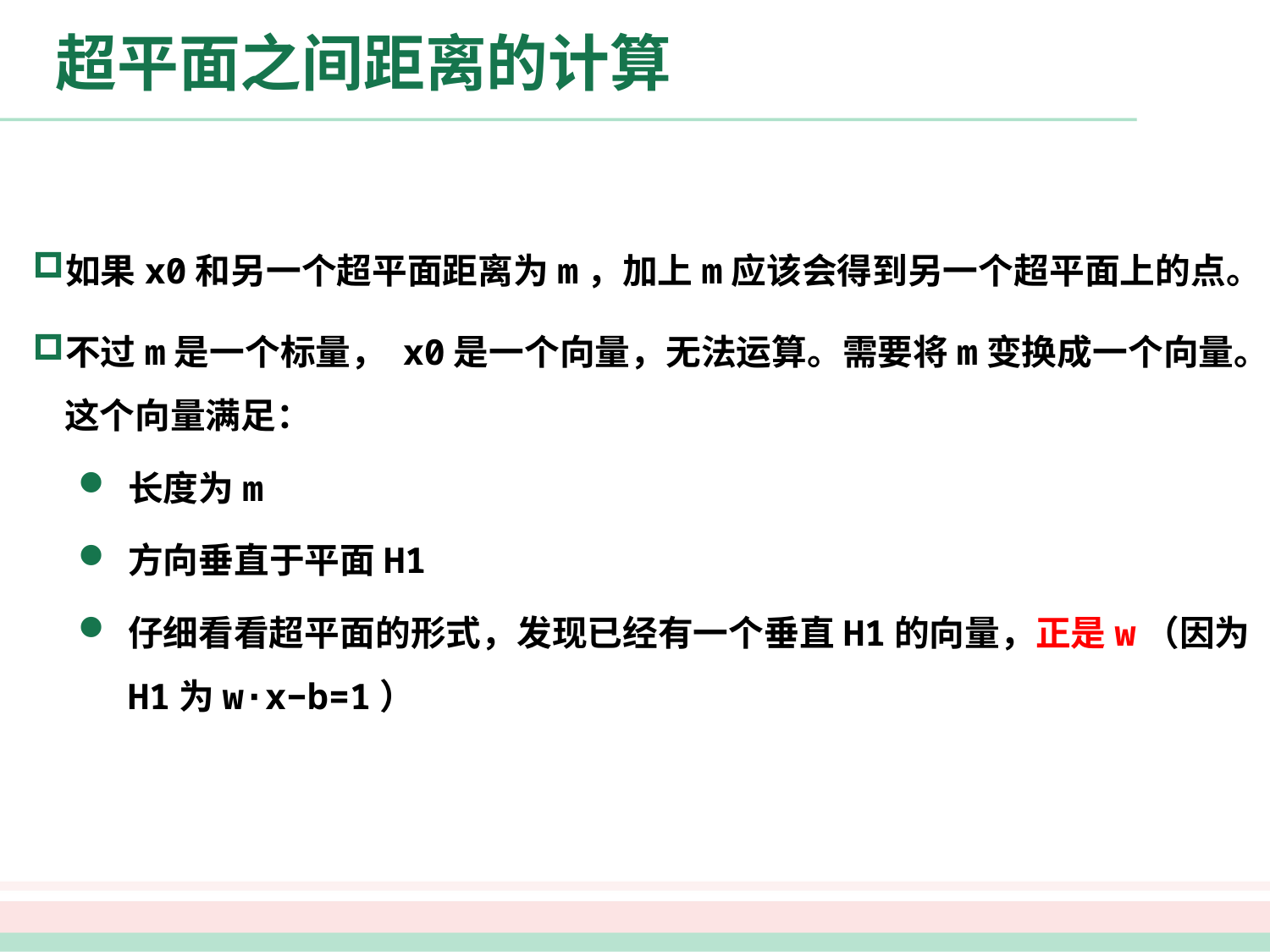

# 超平面之间距离的计算
如果x0和另一个超平面距离为m，加上m应该会得到另一个超平面上的点。
不过m是一个标量， x0是一个向量，无法运算。需要将m变换成一个向量。这个向量满足：
长度为m
方向垂直于平面H1
仔细看看超平面的形式，发现已经有一个垂直H1的向量，正是w（因为H1为w⋅x−b=1）